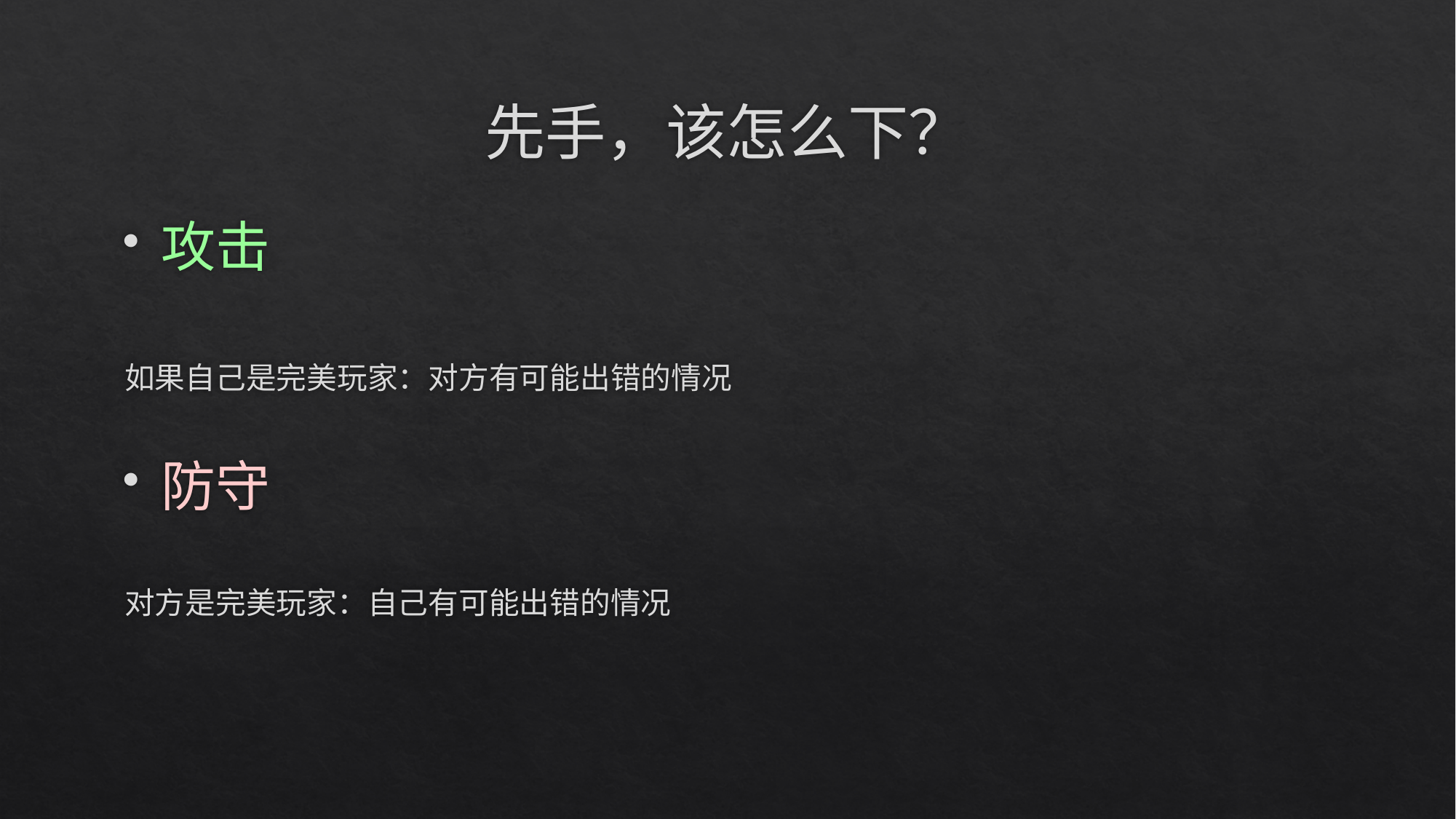

# 先手，该怎么下？
攻击
如果自己是完美玩家：对方有可能出错的情况
防守

对方是完美玩家：自己有可能出错的情况